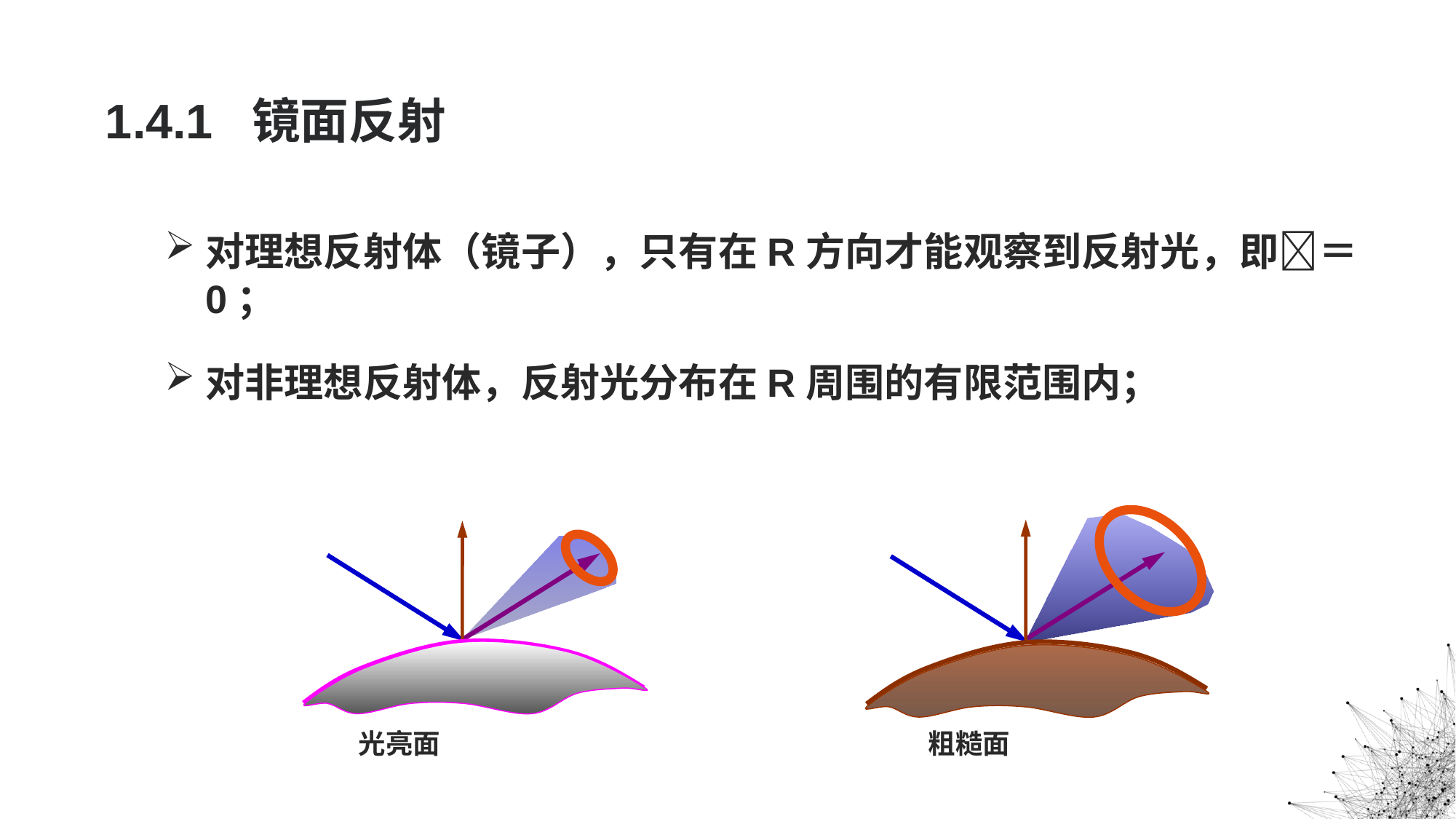

# 1.4.1  镜面反射
对理想反射体（镜子），只有在R方向才能观察到反射光，即ϕ＝0；
对非理想反射体，反射光分布在R周围的有限范围内；

光亮面

粗糙面